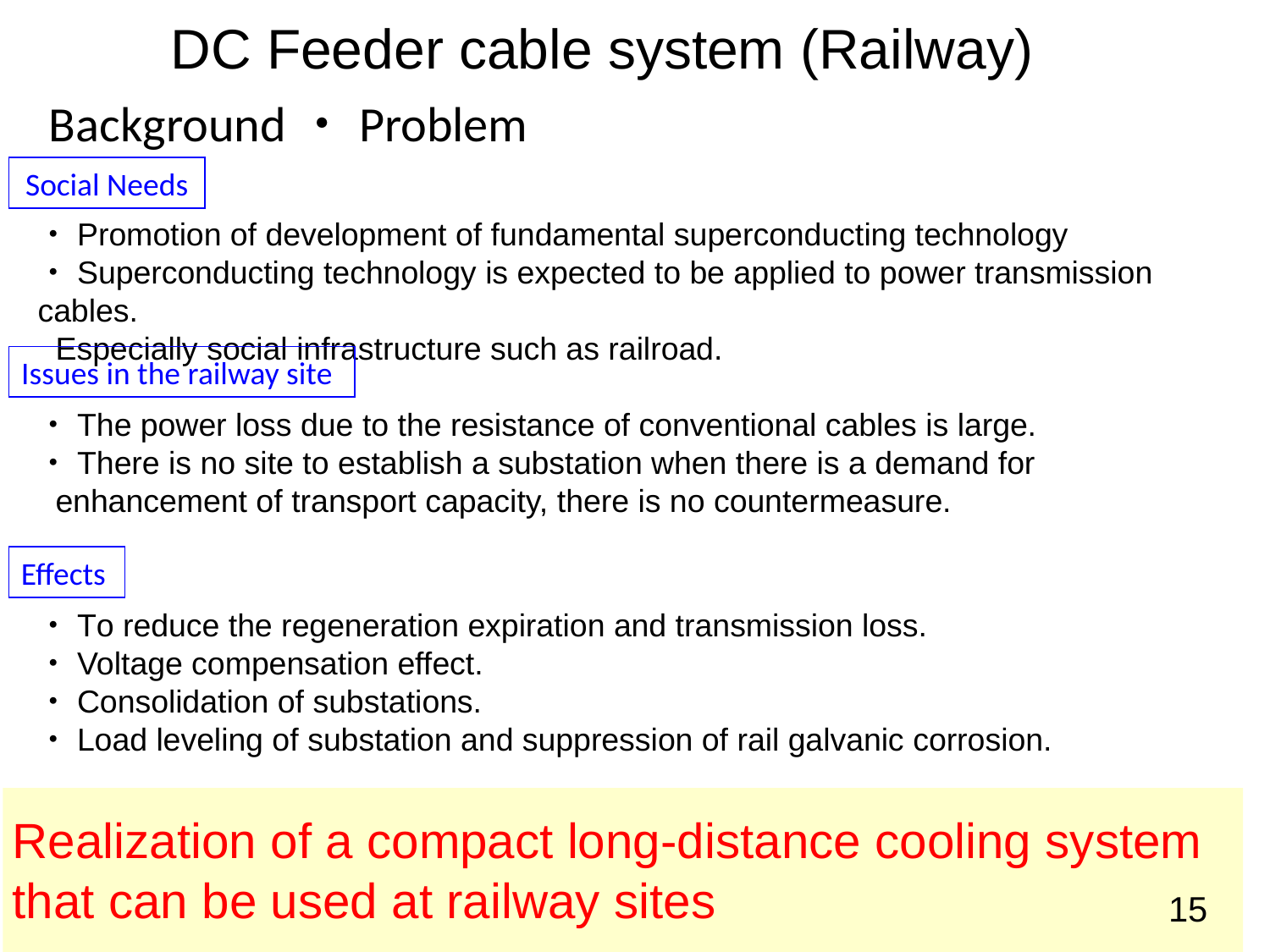

DC Feeder cable system (Railway)
Background・Problem
Social Needs
・Promotion of development of fundamental superconducting technology
・Superconducting technology is expected to be applied to power transmission cables.
  Especially social infrastructure such as railroad.
Issues in the railway site
・The power loss due to the resistance of conventional cables is large.
・There is no site to establish a substation when there is a demand for
  enhancement of transport capacity, there is no countermeasure.
Effects
・To reduce the regeneration expiration and transmission loss.
・Voltage compensation effect.
・Consolidation of substations.
・Load leveling of substation and suppression of rail galvanic corrosion.

Realization of a compact long-distance cooling system that can be used at railway sites
15